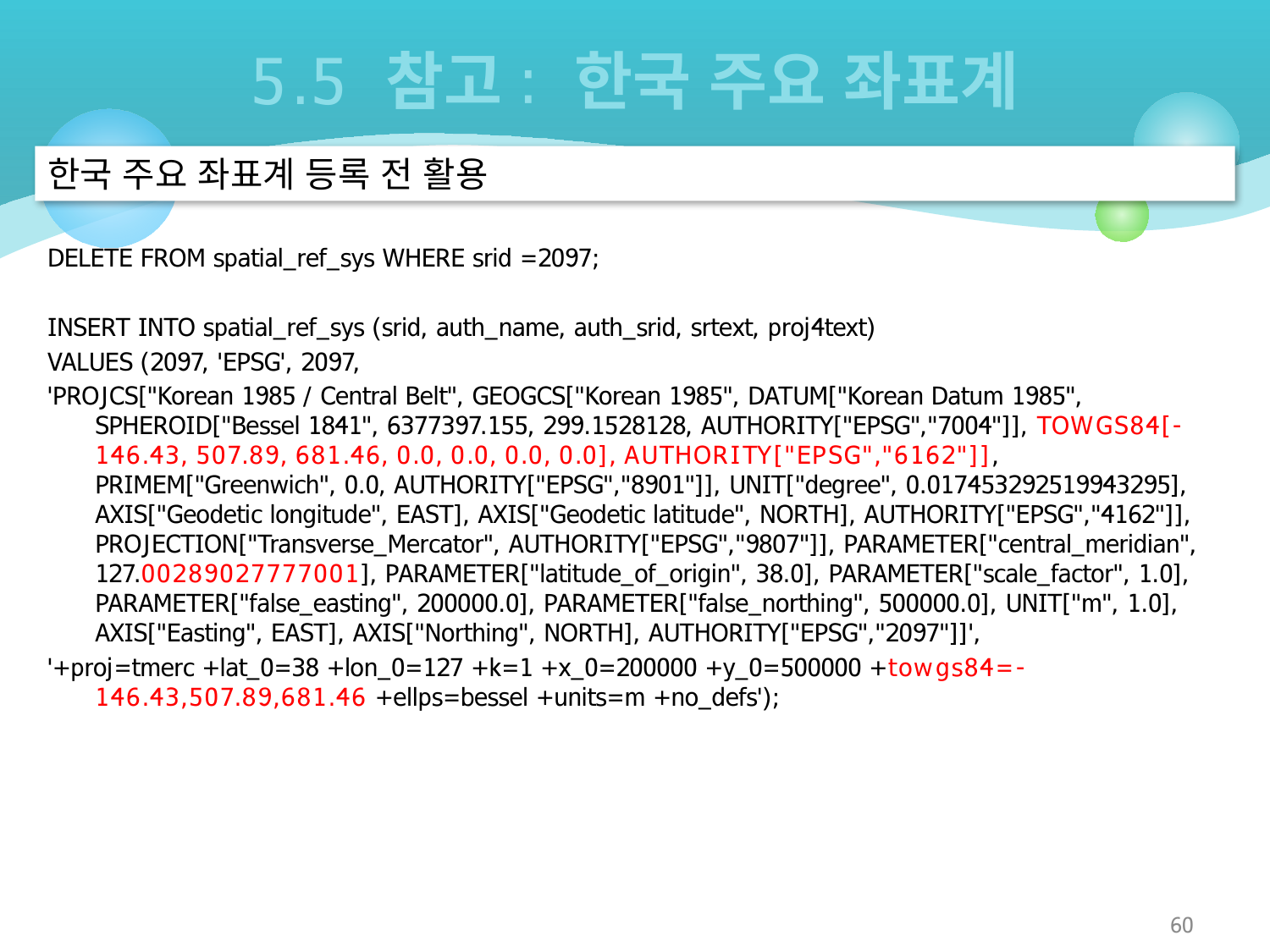

# 5.5 참고: 한국 주요 좌표계
한국 주요 좌표계 등록 전 활용
DELETE FROM spatial_ref_sys WHERE srid =2097;

INSERT INTO spatial_ref_sys (srid, auth_name, auth_srid, srtext, proj4text)
VALUES (2097, 'EPSG', 2097,
'PROJCS["Korean 1985 / Central Belt", GEOGCS["Korean 1985", DATUM["Korean Datum 1985", SPHEROID["Bessel 1841", 6377397.155, 299.1528128, AUTHORITY["EPSG","7004"]], TOWGS84[-146.43, 507.89, 681.46, 0.0, 0.0, 0.0, 0.0], AUTHORITY["EPSG","6162"]], PRIMEM["Greenwich", 0.0, AUTHORITY["EPSG","8901"]], UNIT["degree", 0.017453292519943295], AXIS["Geodetic longitude", EAST], AXIS["Geodetic latitude", NORTH], AUTHORITY["EPSG","4162"]], PROJECTION["Transverse_Mercator", AUTHORITY["EPSG","9807"]], PARAMETER["central_meridian", 127.00289027777001], PARAMETER["latitude_of_origin", 38.0], PARAMETER["scale_factor", 1.0], PARAMETER["false_easting", 200000.0], PARAMETER["false_northing", 500000.0], UNIT["m", 1.0], AXIS["Easting", EAST], AXIS["Northing", NORTH], AUTHORITY["EPSG","2097"]]',
'+proj=tmerc +lat_0=38 +lon_0=127 +k=1 +x_0=200000 +y_0=500000 +towgs84=-146.43,507.89,681.46 +ellps=bessel +units=m +no_defs');
60